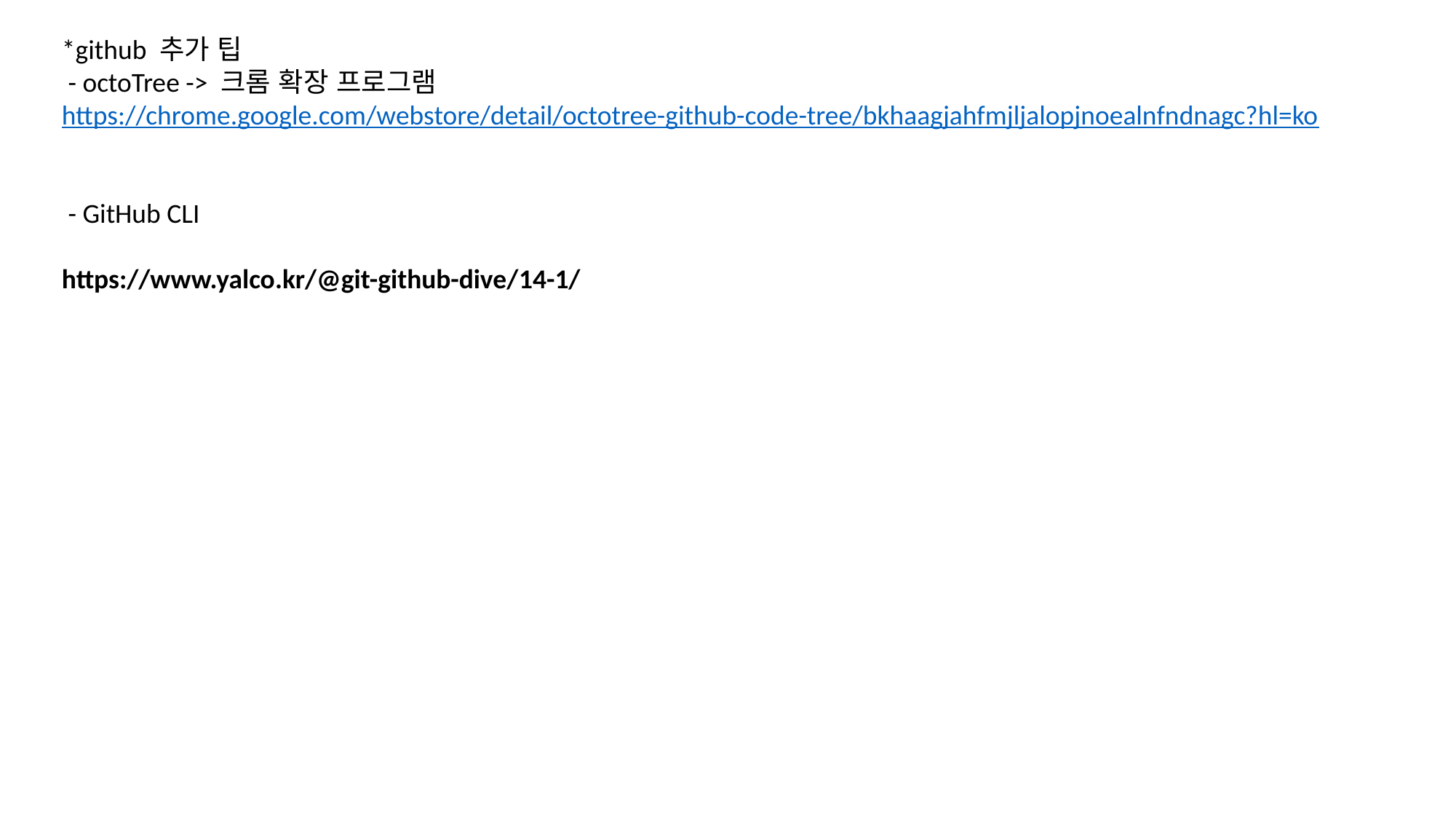

*github 추가 팁
 - octoTree -> 크롬 확장 프로그램
https://chrome.google.com/webstore/detail/octotree-github-code-tree/bkhaagjahfmjljalopjnoealnfndnagc?hl=ko

 - GitHub CLI

https://www.yalco.kr/@git-github-dive/14-1/